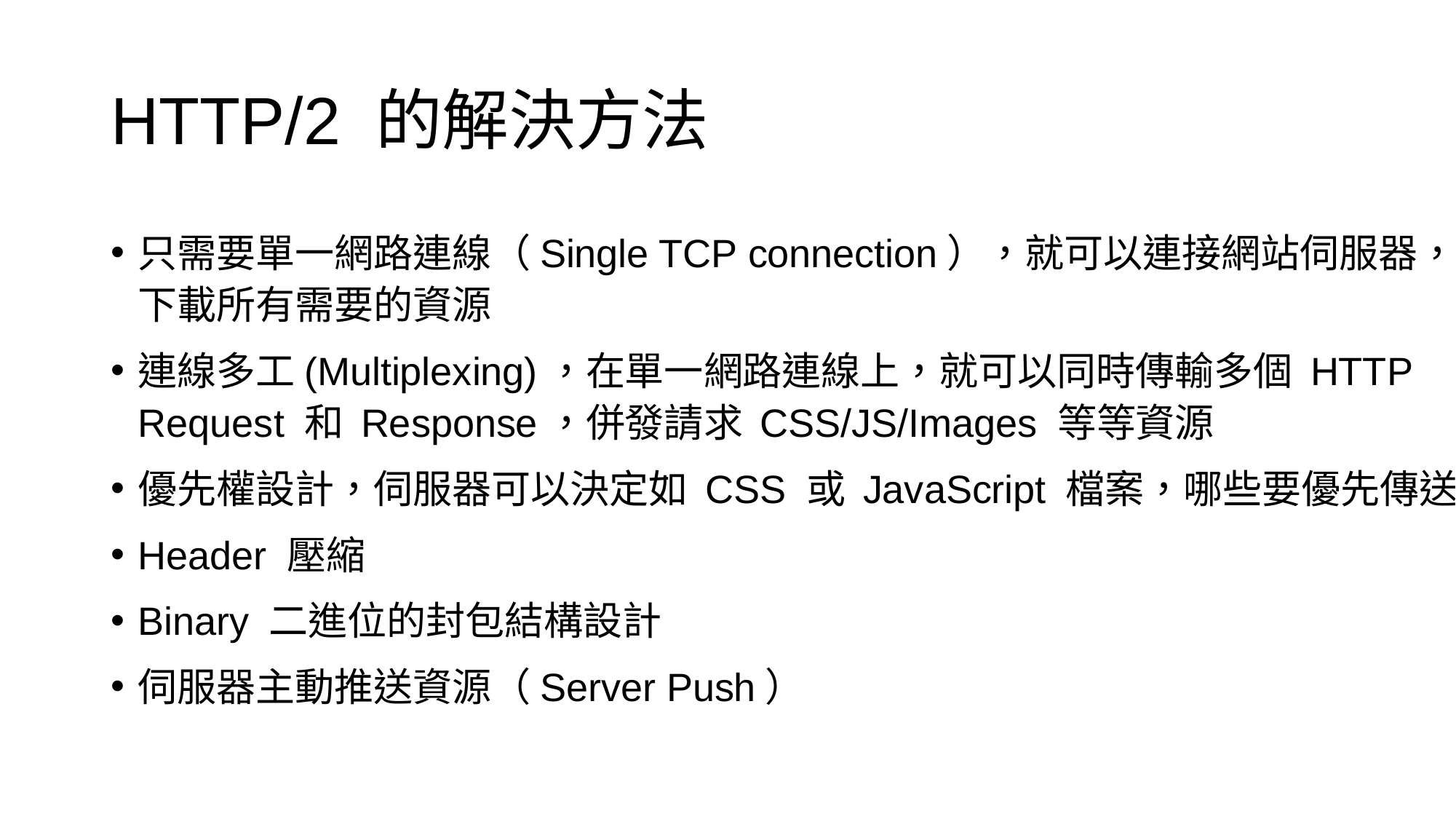

# HTTP/2 的解決方法
只需要單一網路連線（Single TCP connection），就可以連接網站伺服器，下載所有需要的資源
連線多工(Multiplexing)，在單一網路連線上，就可以同時傳輸多個 HTTP Request 和 Response，併發請求 CSS/JS/Images 等等資源
優先權設計，伺服器可以決定如 CSS 或 JavaScript 檔案，哪些要優先傳送。
Header 壓縮
Binary 二進位的封包結構設計
伺服器主動推送資源（Server Push）